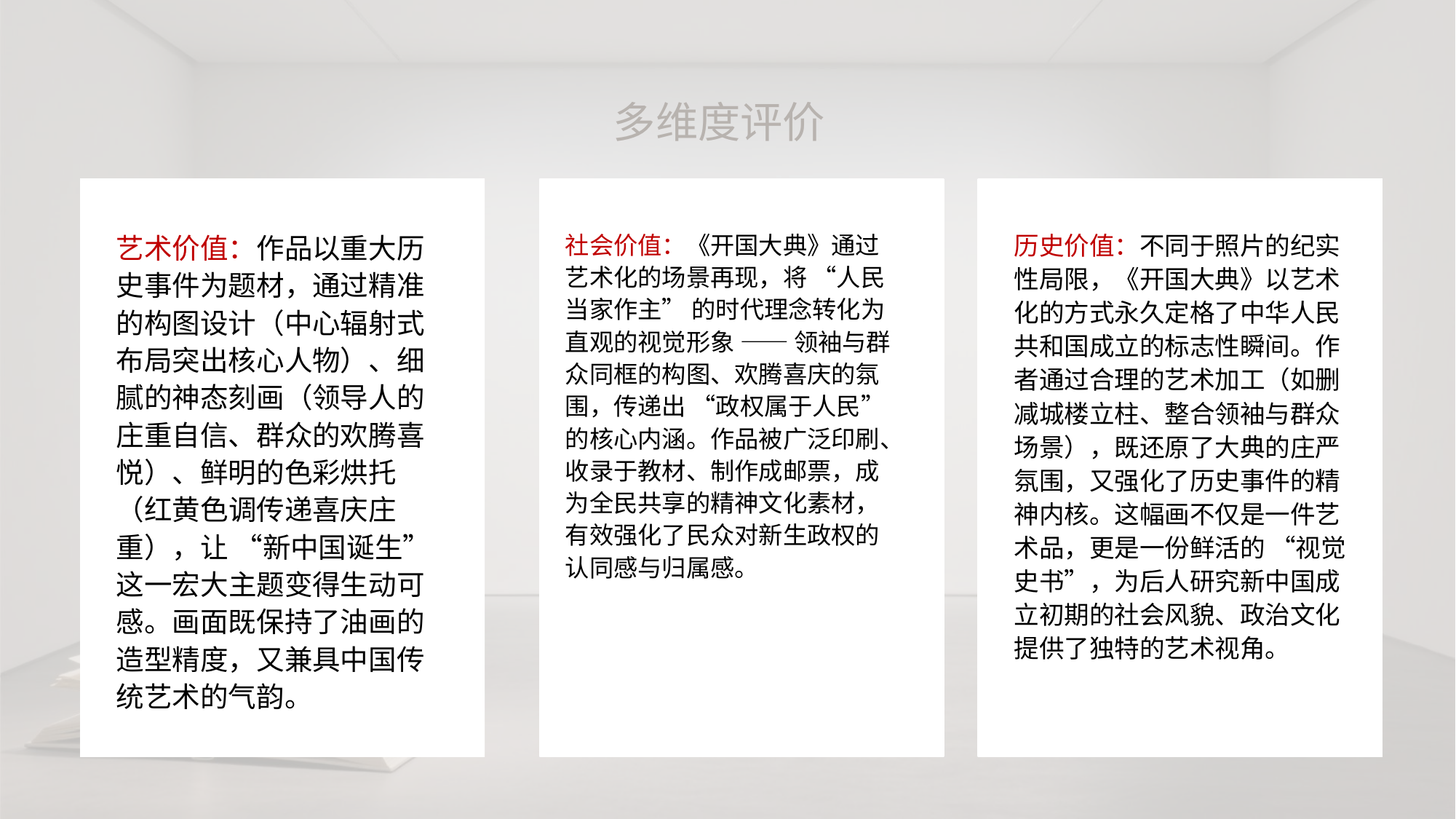

多维度评价

艺术价值：作品以重大历史事件为题材，通过精准的构图设计（中心辐射式布局突出核心人物）、细腻的神态刻画（领导人的庄重自信、群众的欢腾喜悦）、鲜明的色彩烘托（红黄色调传递喜庆庄重），让 “新中国诞生” 这一宏大主题变得生动可感。画面既保持了油画的造型精度，又兼具中国传统艺术的气韵。
社会价值：《开国大典》通过艺术化的场景再现，将 “人民当家作主” 的时代理念转化为直观的视觉形象 —— 领袖与群众同框的构图、欢腾喜庆的氛围，传递出 “政权属于人民” 的核心内涵。作品被广泛印刷、收录于教材、制作成邮票，成为全民共享的精神文化素材，有效强化了民众对新生政权的认同感与归属感。
历史价值：不同于照片的纪实性局限，《开国大典》以艺术化的方式永久定格了中华人民共和国成立的标志性瞬间。作者通过合理的艺术加工（如删减城楼立柱、整合领袖与群众场景），既还原了大典的庄严氛围，又强化了历史事件的精神内核。这幅画不仅是一件艺术品，更是一份鲜活的 “视觉史书”，为后人研究新中国成立初期的社会风貌、政治文化提供了独特的艺术视角。